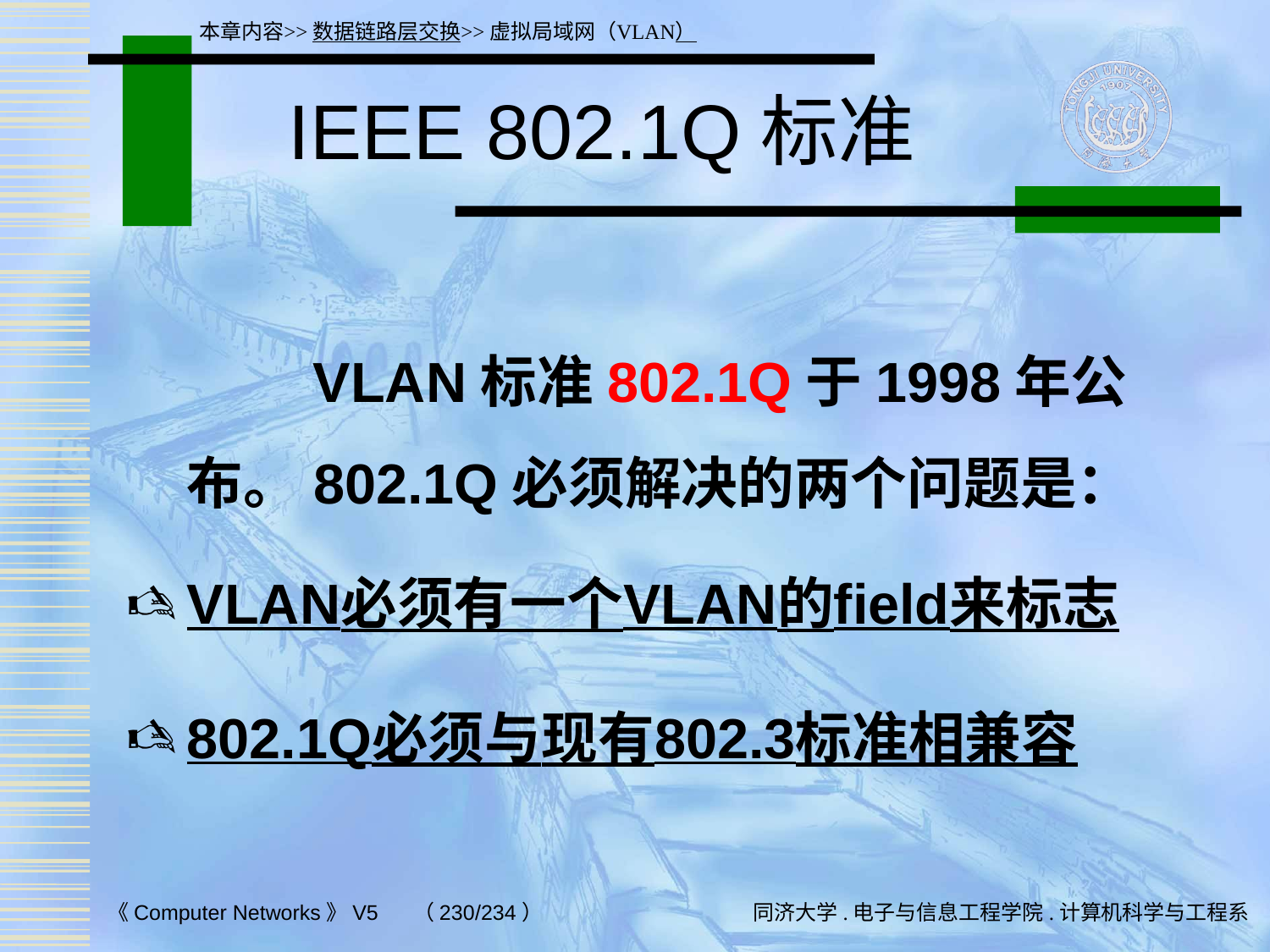

本章内容>>数据链路层交换>>虚拟局域网（VLAN）
# IEEE 802.1Q标准
            VLAN标准802.1Q于1998年公布。802.1Q必须解决的两个问题是：
VLAN必须有一个VLAN的field来标志
802.1Q必须与现有802.3标准相兼容